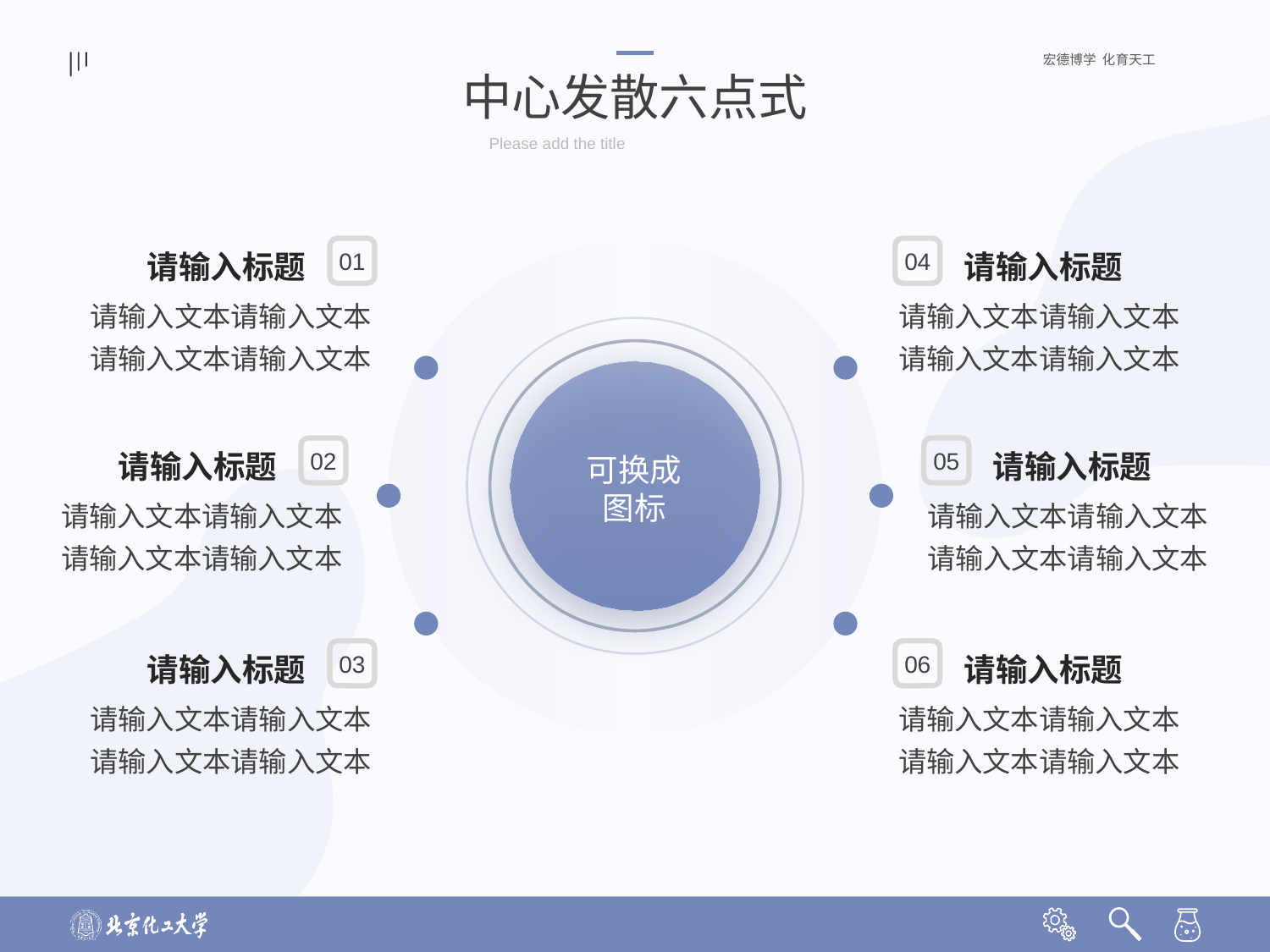

中心发散六点式
Please add the title
01
04

请输入标题
请输入标题
请输入文本请输入文本请输入文本请输入文本
请输入文本请输入文本请输入文本请输入文本

02
05
请输入标题
请输入标题
可换成
图标
请输入文本请输入文本请输入文本请输入文本

请输入文本请输入文本请输入文本请输入文本

03
06
请输入标题
请输入标题
请输入文本请输入文本请输入文本请输入文本
请输入文本请输入文本请输入文本请输入文本